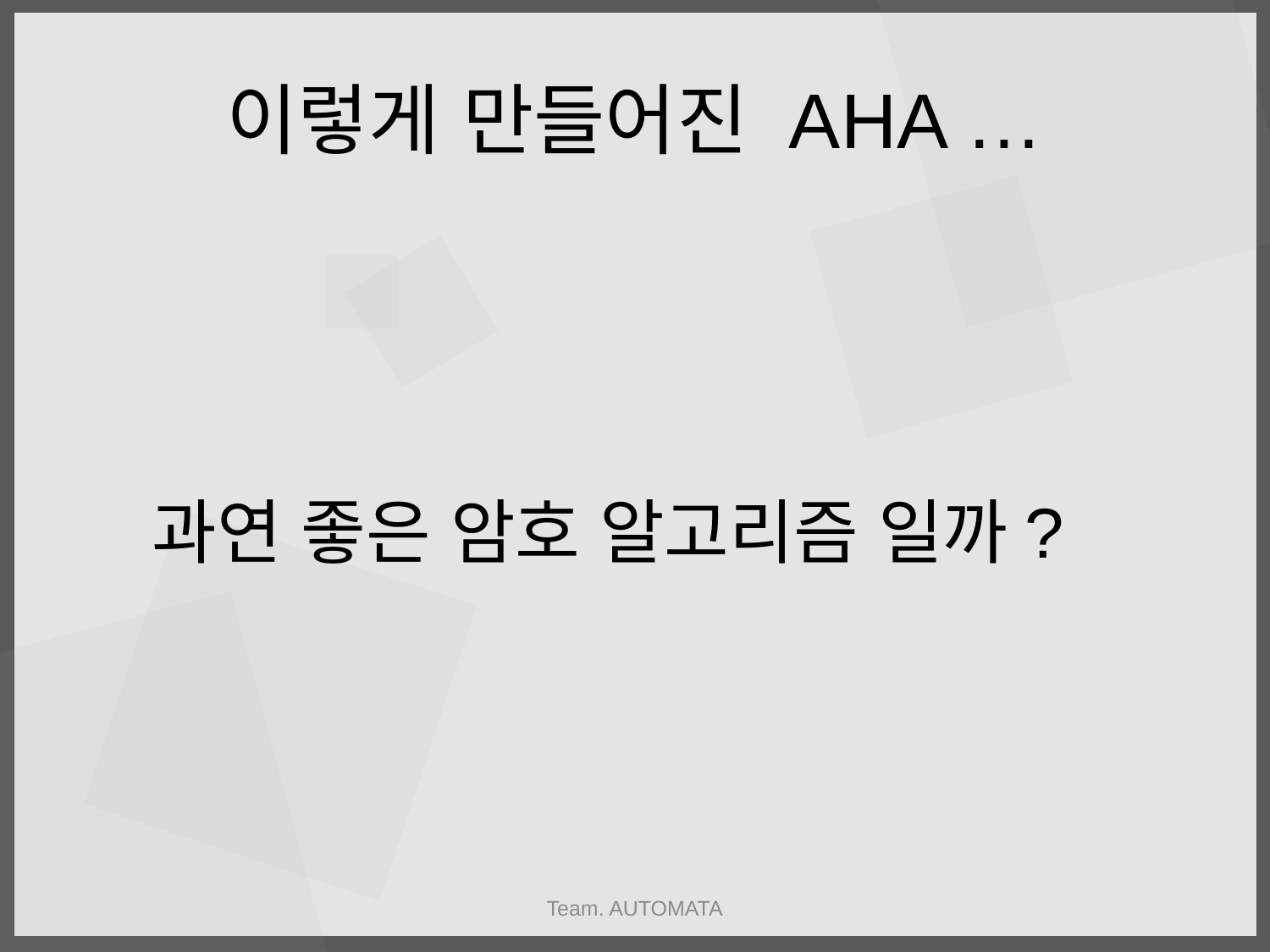

# 이렇게 만들어진 AHA …

   과연 좋은 암호 알고리즘 일까?

Team. AUTOMATA